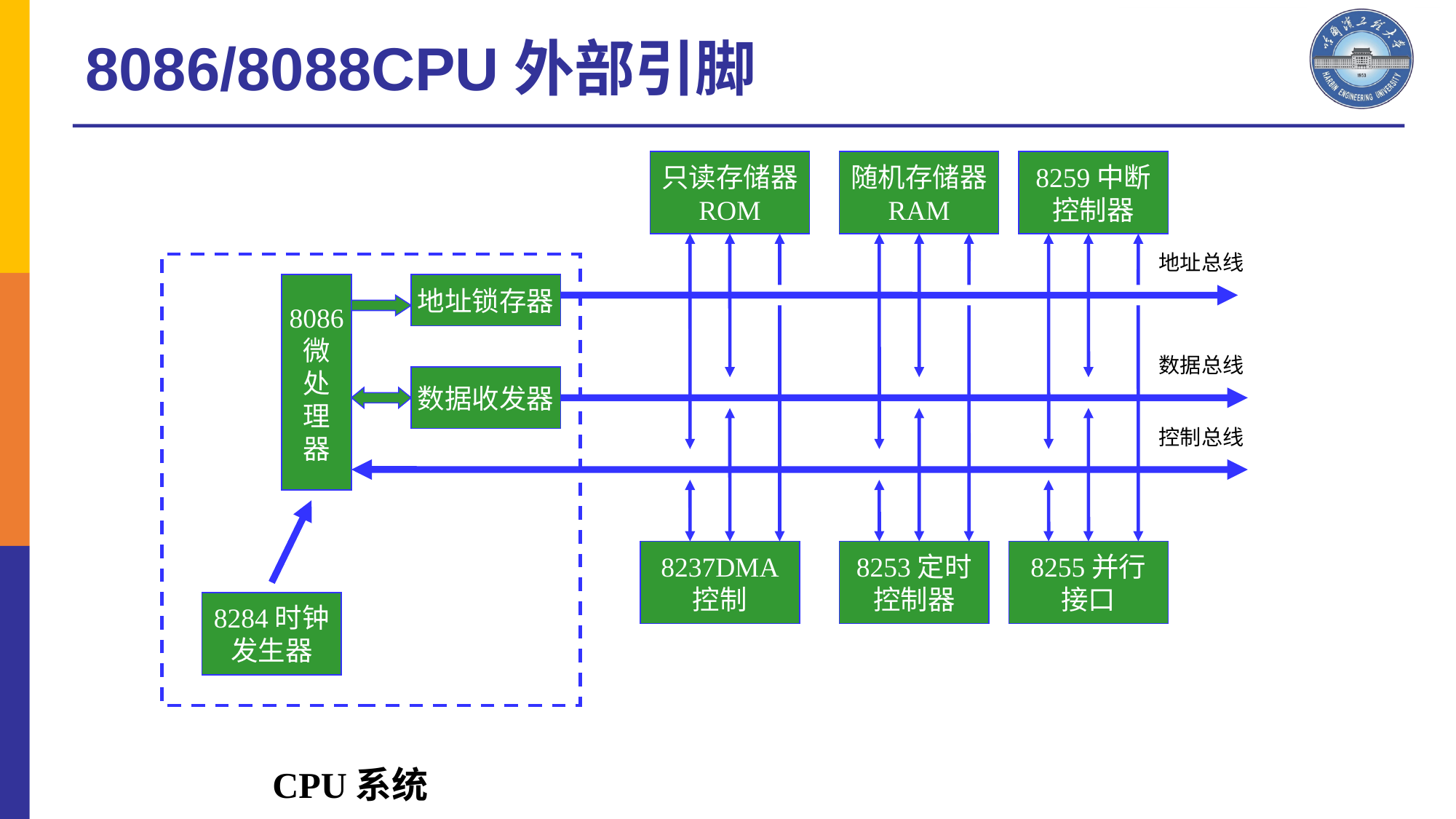

8086/8088CPU外部引脚
只读存储器
ROM
随机存储器
RAM
8259中断
控制器

地址总线

8086
微
处
理
器
地址锁存器

数据总线
数据收发器

控制总线

8237DMA
控制
8253定时
控制器
8255并行
接口
8284时钟
发生器
CPU系统